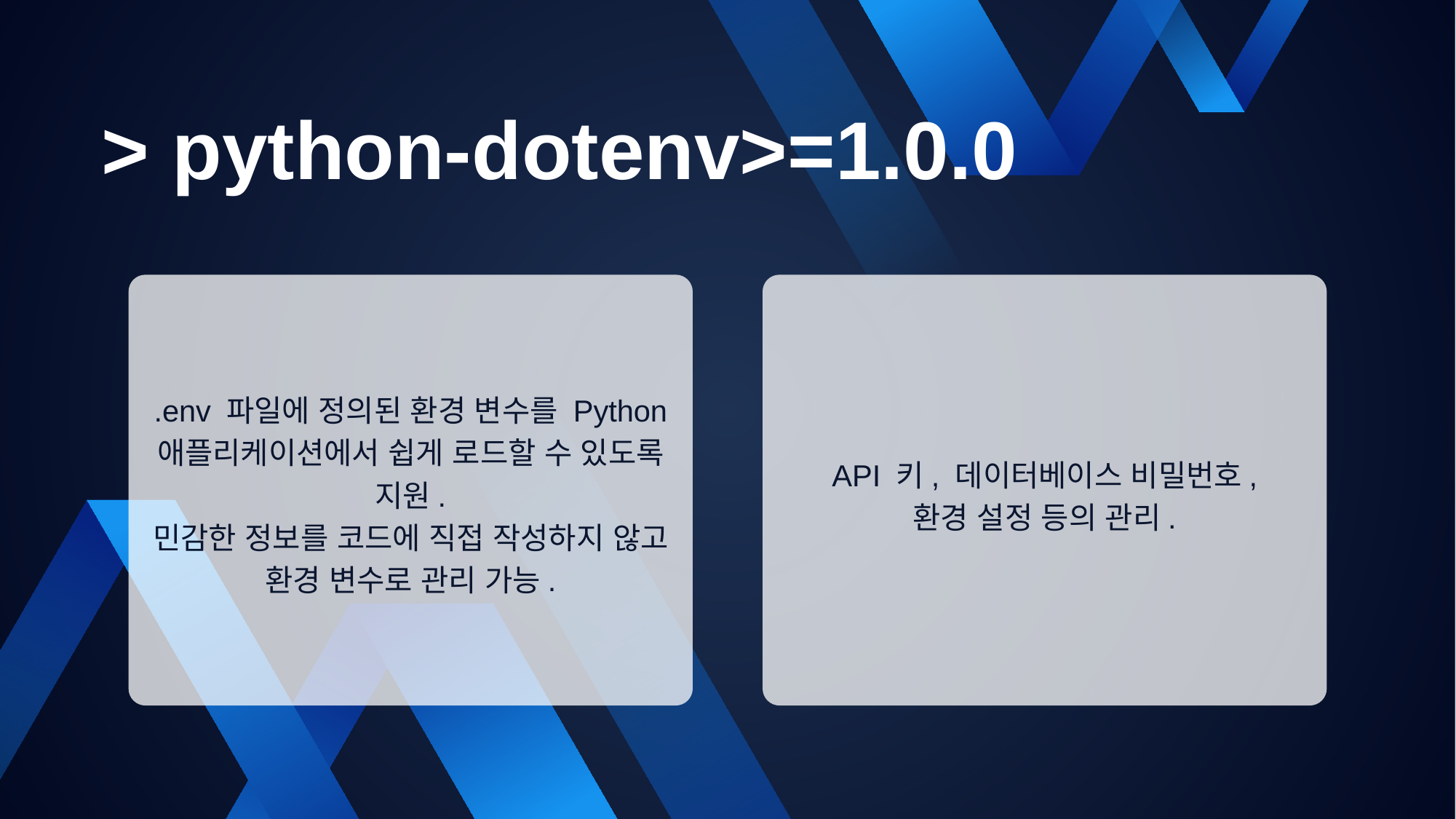

> python-dotenv>=1.0.0

.env 파일에 정의된 환경 변수를 Python 애플리케이션에서 쉽게 로드할 수 있도록 지원.
민감한 정보를 코드에 직접 작성하지 않고 환경 변수로 관리 가능.
API 키, 데이터베이스 비밀번호, 환경 설정 등의 관리.